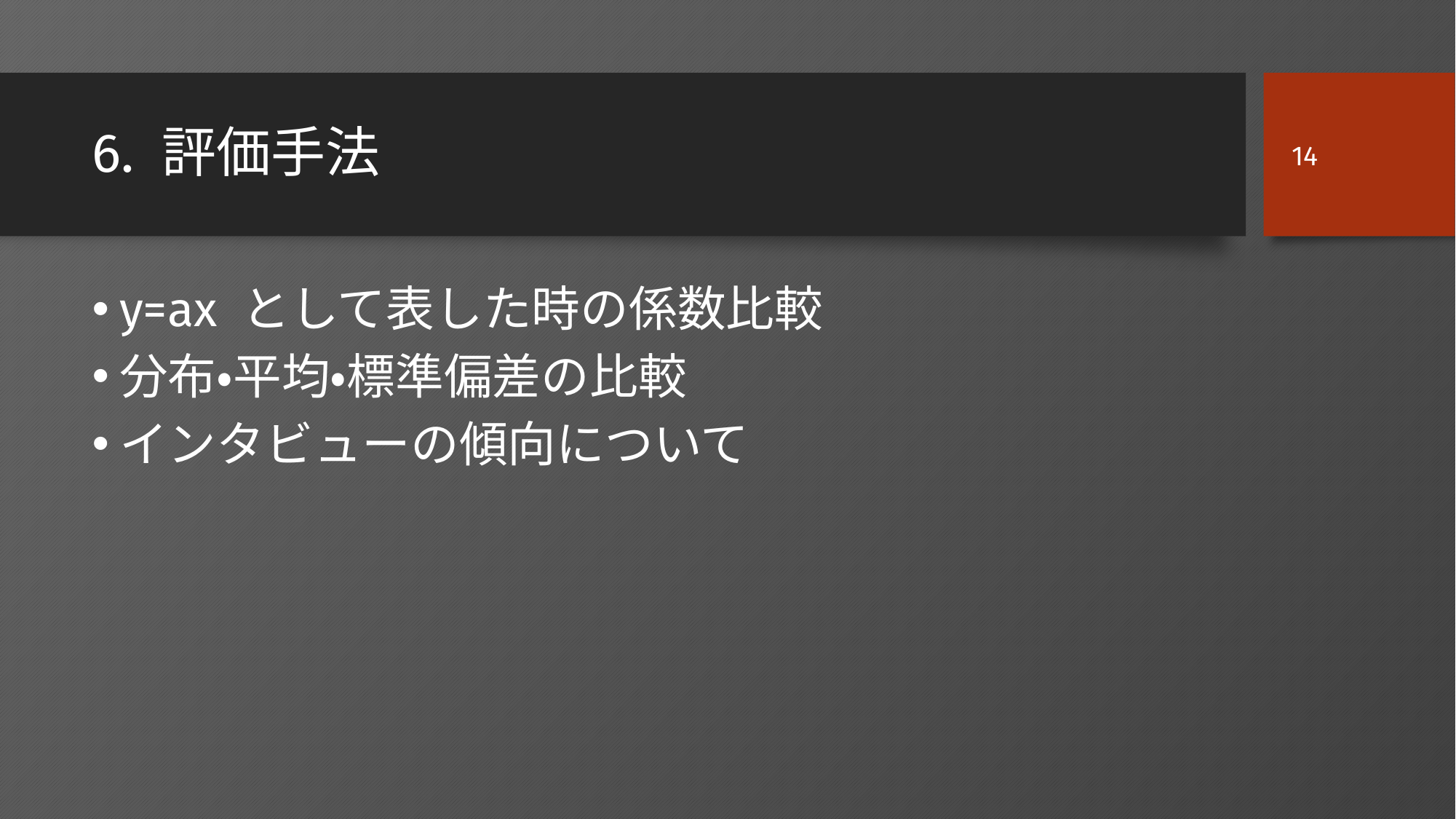

14
# 6. 評価手法
y=ax として表した時の係数比較
分布・平均・標準偏差の比較
インタビューの傾向について